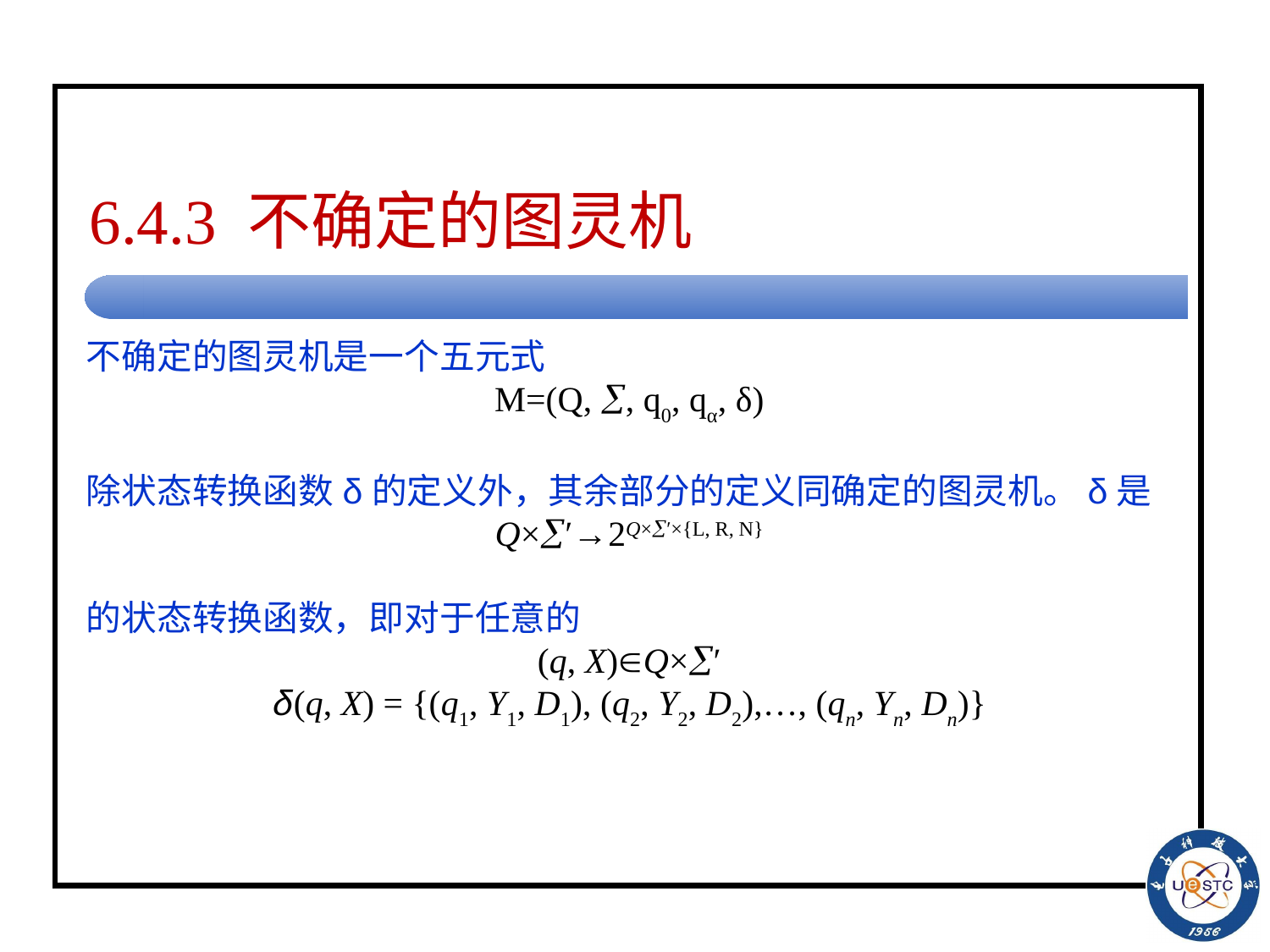

# 6.4.3 不确定的图灵机
不确定的图灵机是一个五元式
M=(Q, ∑, q0, qα, δ)

除状态转换函数δ的定义外，其余部分的定义同确定的图灵机。δ是
Q×∑′→2Q×∑′×{L, R, N}

的状态转换函数，即对于任意的
(q, X)∈Q×∑′
δ(q, X) = {(q1, Y1, D1), (q2, Y2, D2),…, (qn, Yn, Dn)}